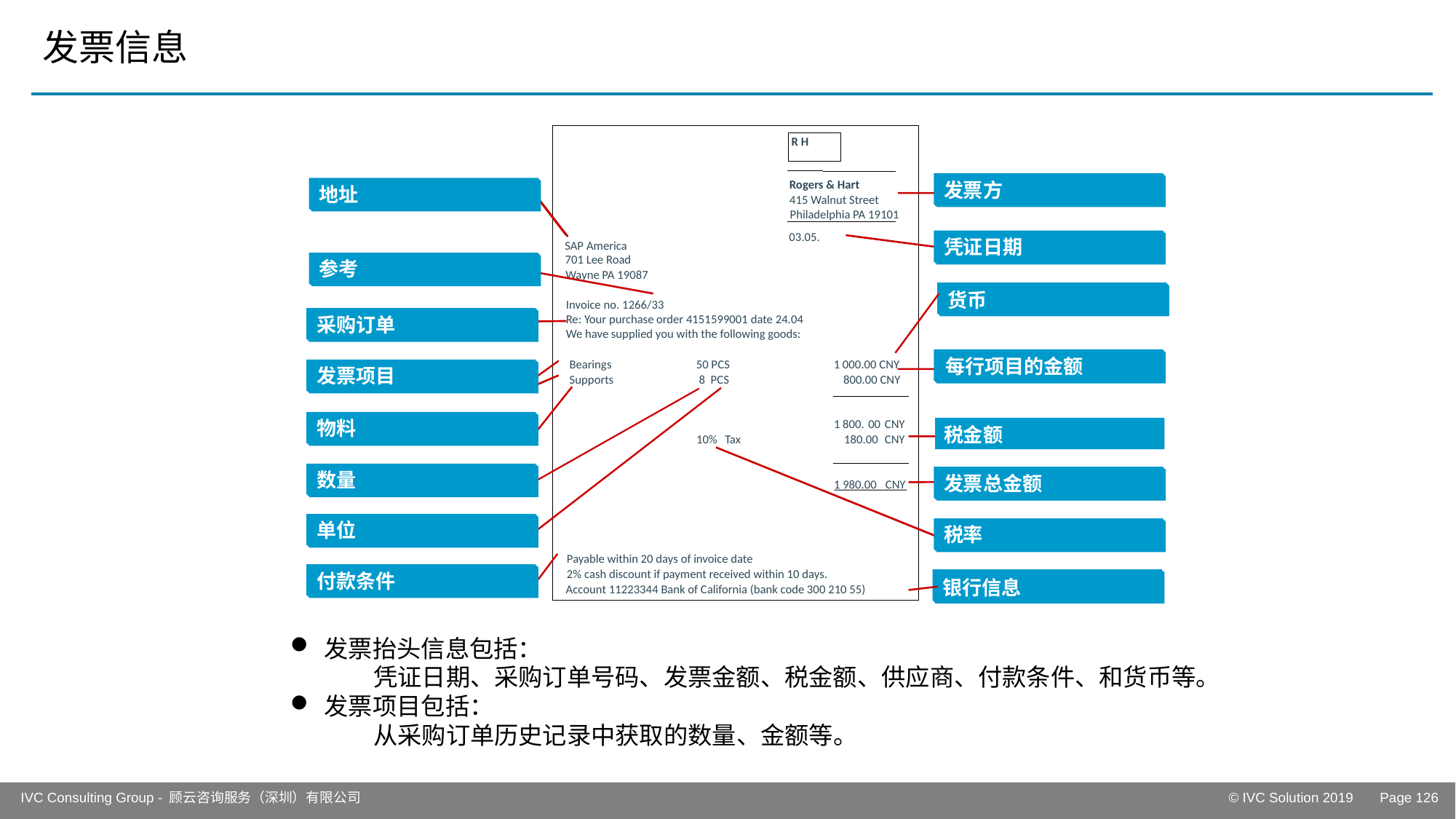

# 发票信息

R H

Rogers & Hart
发票方

地址
415 Walnut Street

Philadelphia PA 19101

03.05.

凭证日期
SAP America
701 Lee Road

参考

Wayne PA 19087

货币

Invoice no. 1266/33
Re: Your purchase order 4151599001 date 24.04
We have supplied you with the following goods:

采购订单

每行项目的金额
Bearings
50 PCS
1 000.00 CNY

发票项目

Supports
 8  PCS

 800.00 CNY

物料
1 800.
00
 CNY

税金额
10%
Tax

180.00
 CNY

数量
发票总金额
1 980.00
CNY

单位

税率
Payable within 20 days of invoice date

2% cash discount if payment received within 10 days.
付款条件

银行信息
Account 11223344 Bank of California (bank code 300 210 55)

发票抬头信息包括：
  凭证日期、采购订单号码、发票金额、税金额、供应商、付款条件、和货币等。
发票项目包括：
  从采购订单历史记录中获取的数量、金额等。